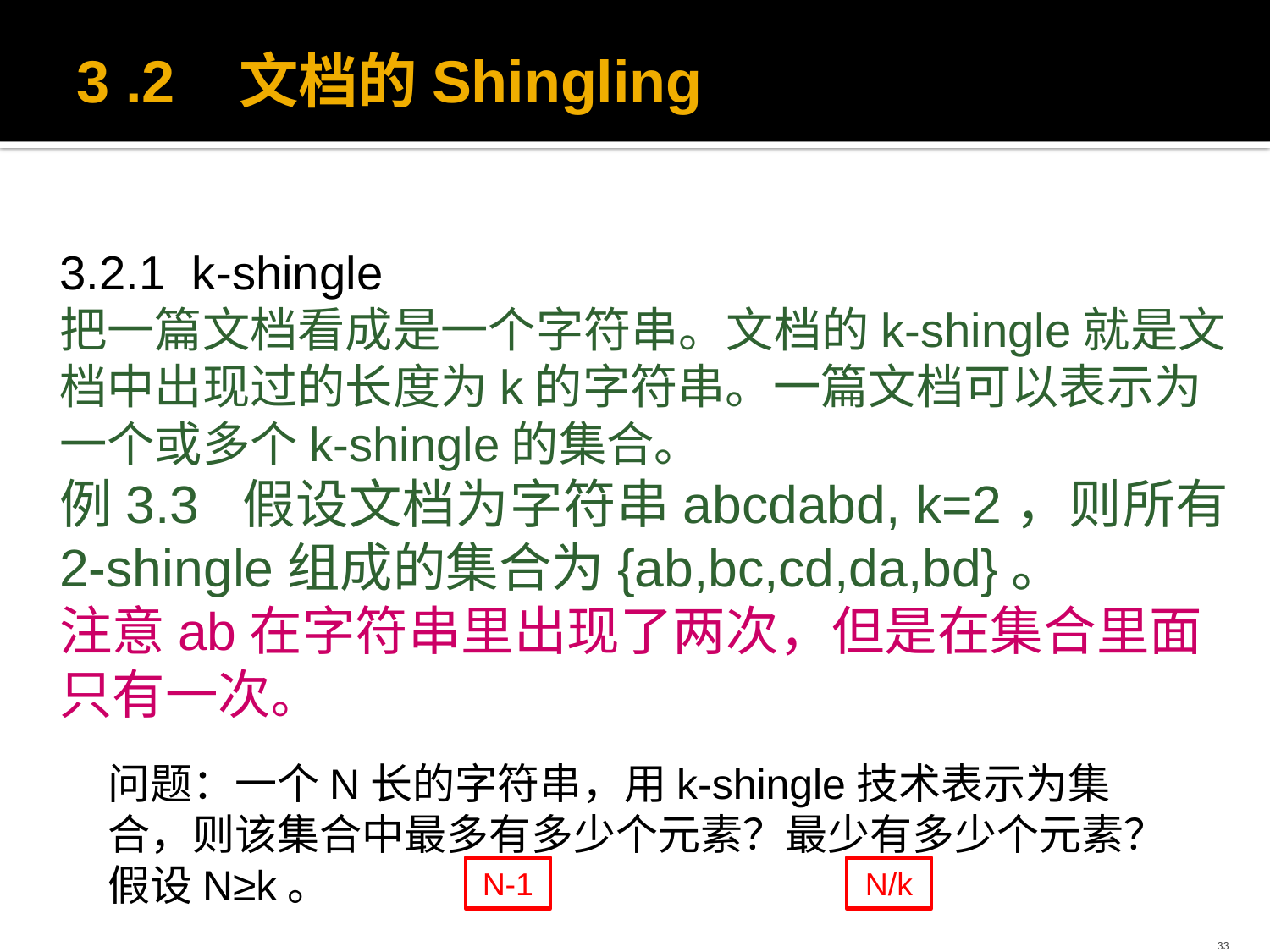

# 3 .2   文档的Shingling
3.2.1  k-shingle
把一篇文档看成是一个字符串。文档的k-shingle就是文档中出现过的长度为k的字符串。一篇文档可以表示为一个或多个k-shingle的集合。
例3.3  假设文档为字符串abcdabd, k=2，则所有2-shingle组成的集合为{ab,bc,cd,da,bd}。
注意ab在字符串里出现了两次，但是在集合里面只有一次。
问题：一个N长的字符串，用k-shingle技术表示为集合，则该集合中最多有多少个元素？最少有多少个元素？假设N≥k。
N-1
N/k
33